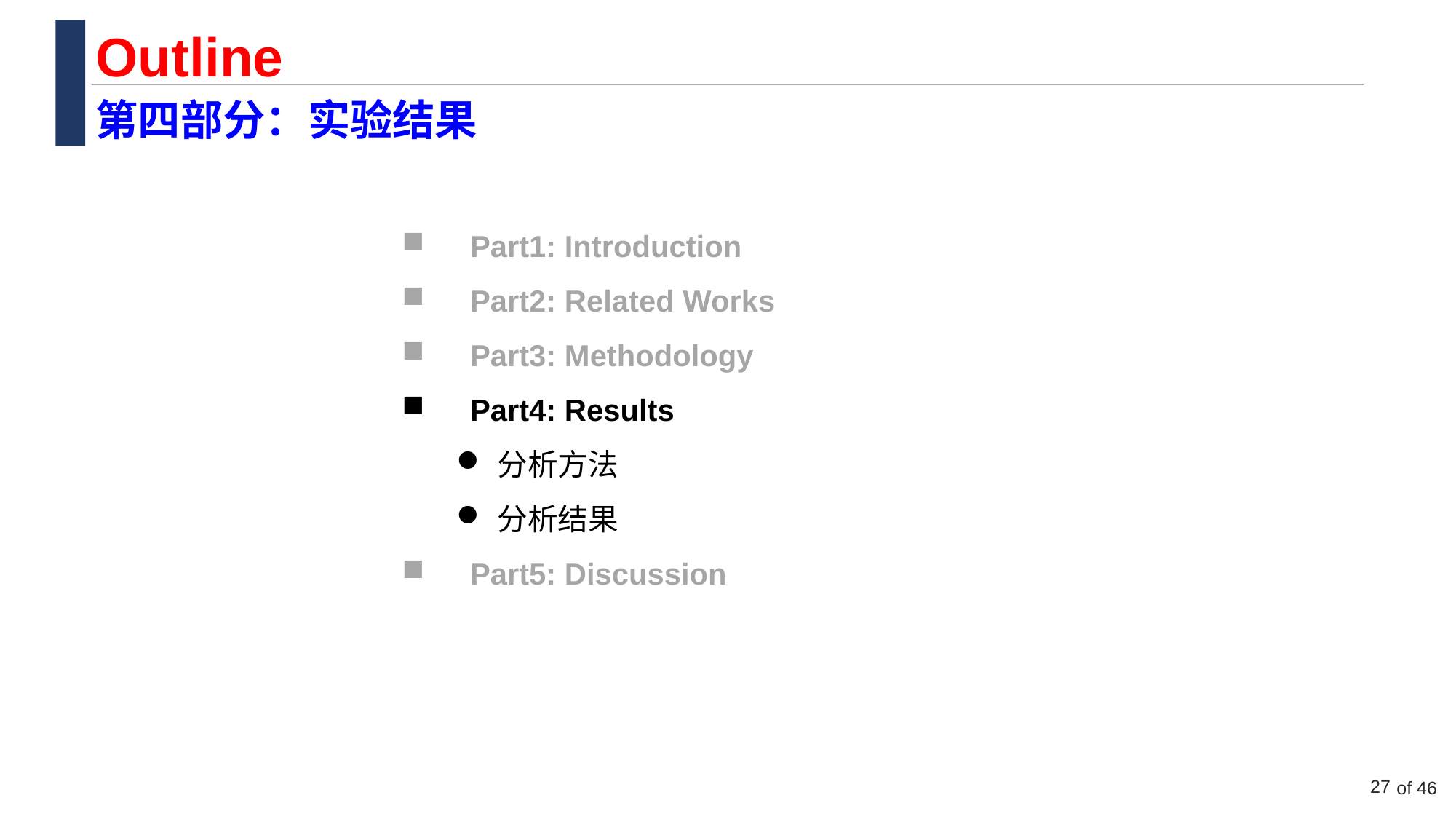

Outline
第四部分：实验结果
Part1: Introduction
Part2: Related Works
Part3: Methodology
Part4: Results
分析方法
分析结果
Part5: Discussion
27